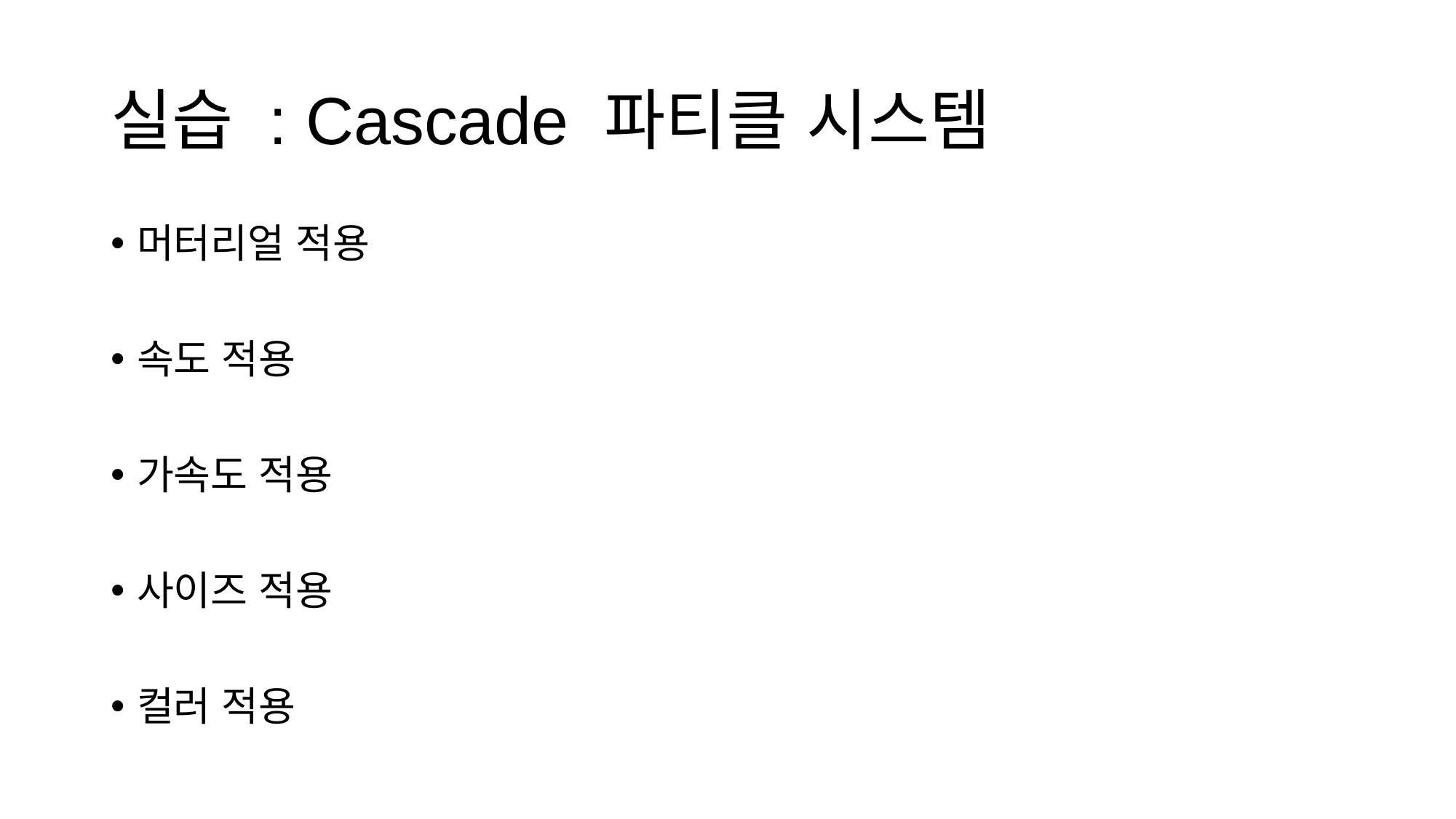

# 실습 : Cascade 파티클 시스템
머터리얼 적용

속도 적용

가속도 적용

사이즈 적용

컬러 적용